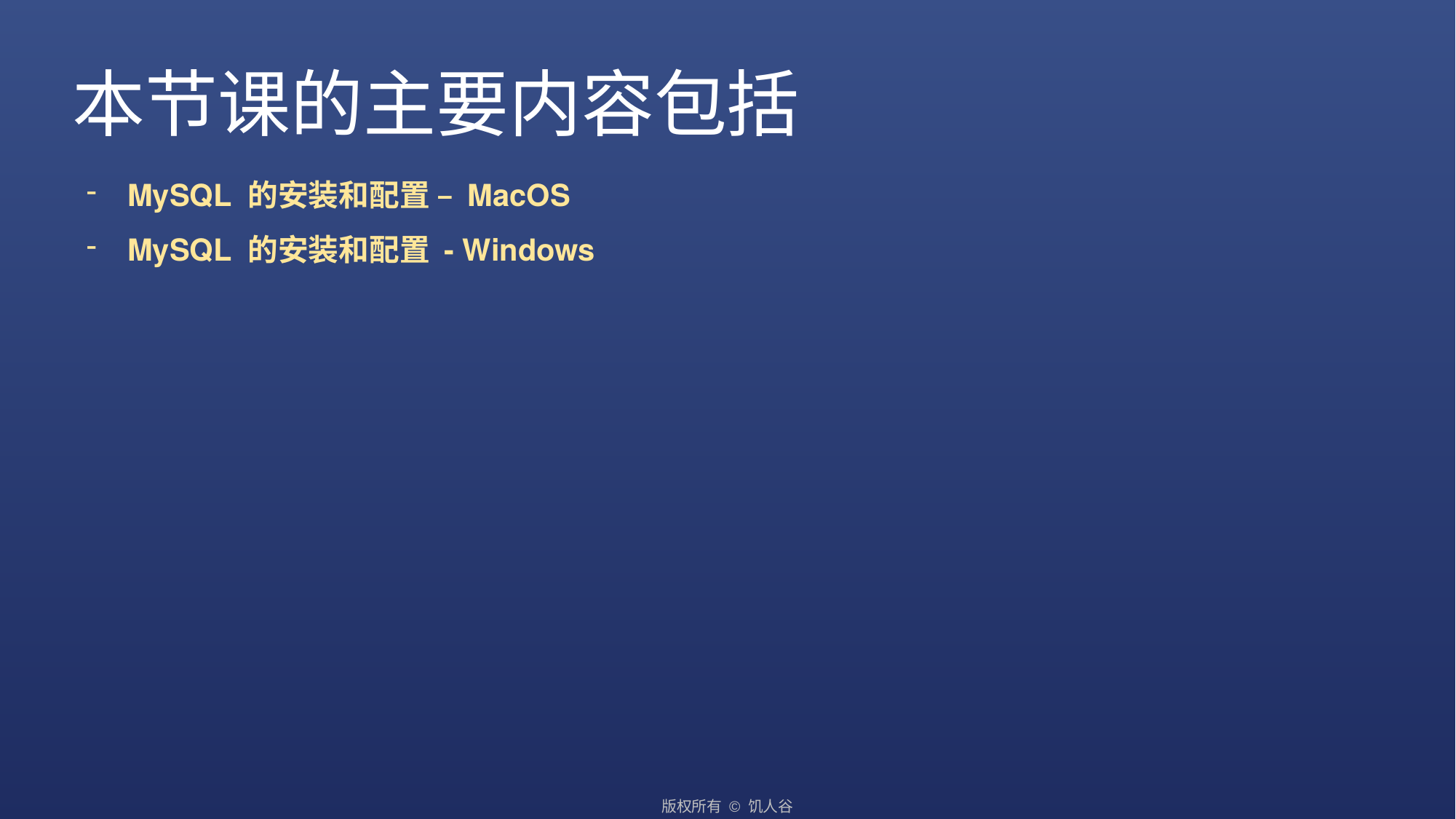

本节课的主要内容包括
MySQL 的安装和配置 – MacOS
MySQL 的安装和配置 - Windows